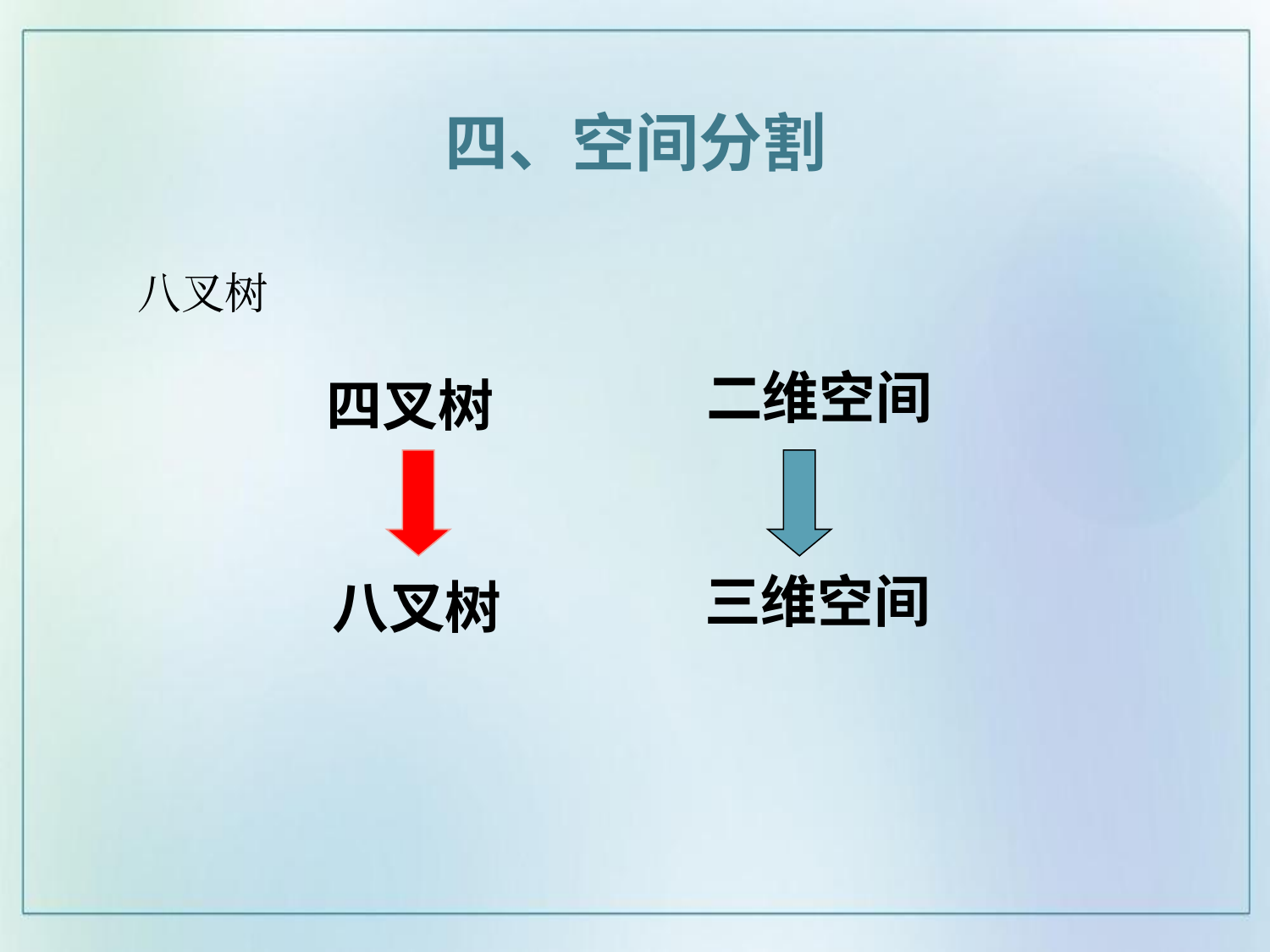

四、空间分割
# 八叉树
四叉树
二维空间

八叉树
三维空间